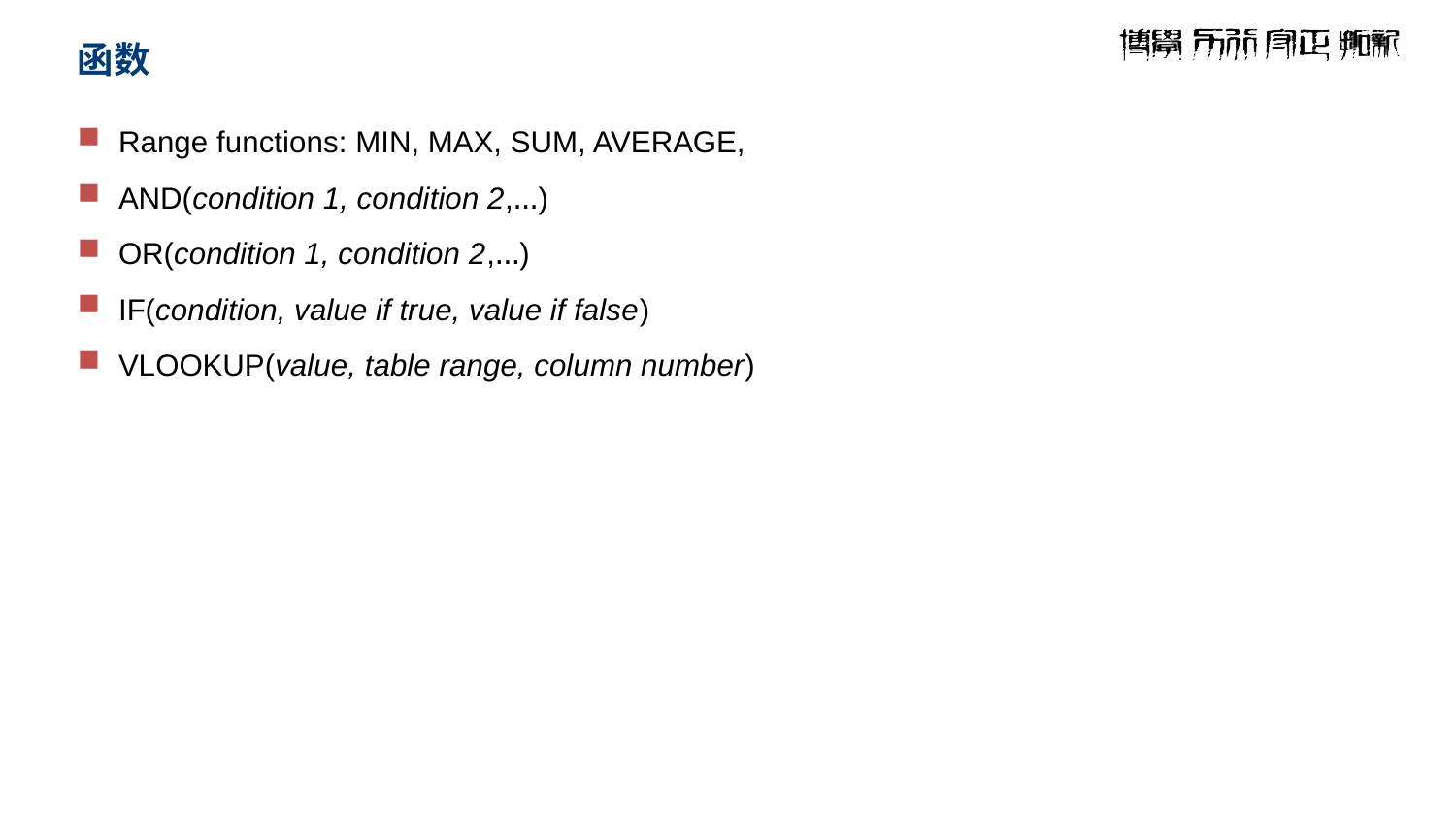

# 函数
Range functions: MIN, MAX, SUM, AVERAGE,
AND(condition 1, condition 2,…)
OR(condition 1, condition 2,…)
IF(condition, value if true, value if false)
VLOOKUP(value, table range, column number)